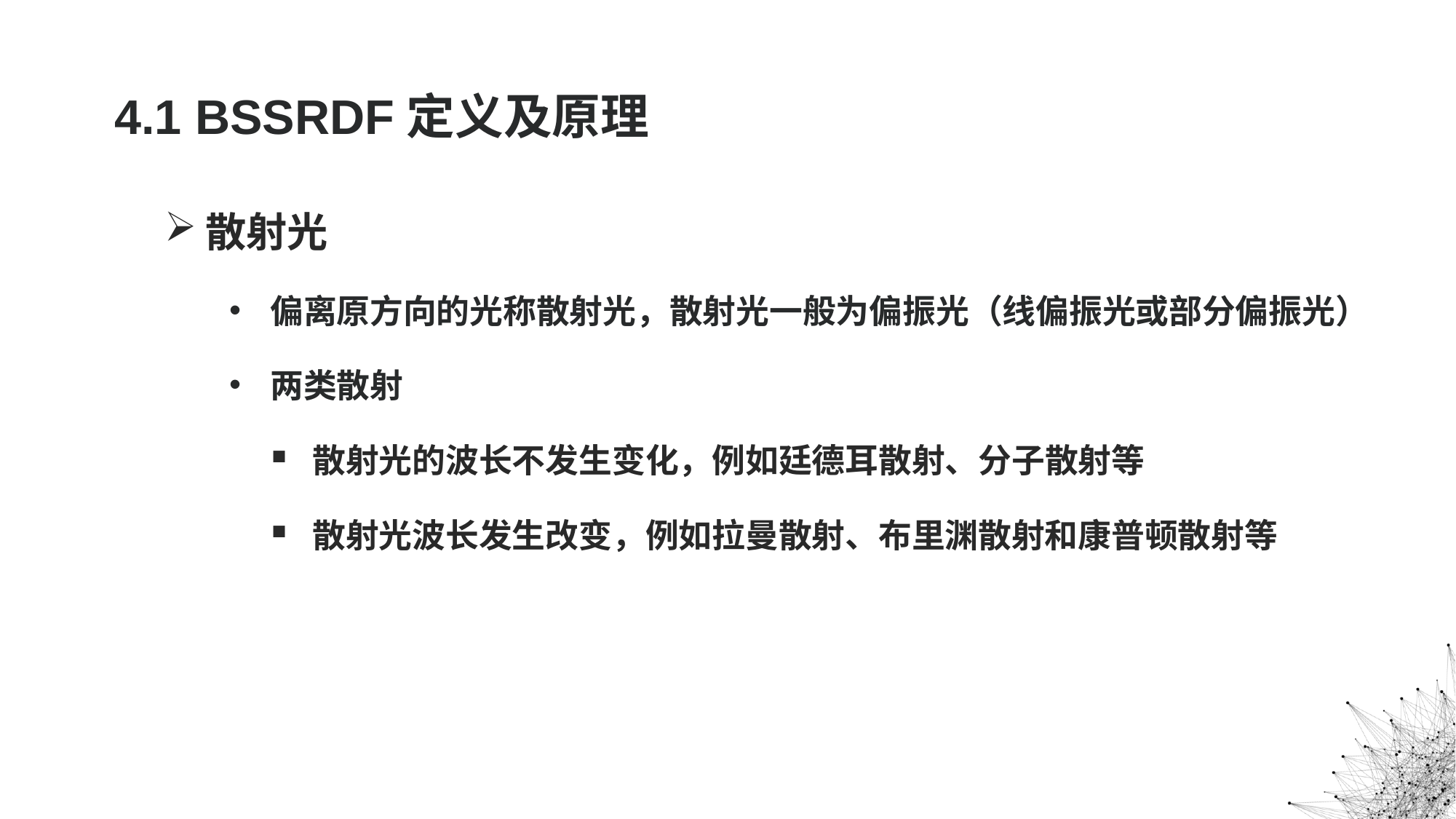

# 4.1 BSSRDF定义及原理
散射光
偏离原方向的光称散射光，散射光一般为偏振光（线偏振光或部分偏振光）
两类散射
散射光的波长不发生变化，例如廷德耳散射、分子散射等
散射光波长发生改变，例如拉曼散射、布里渊散射和康普顿散射等